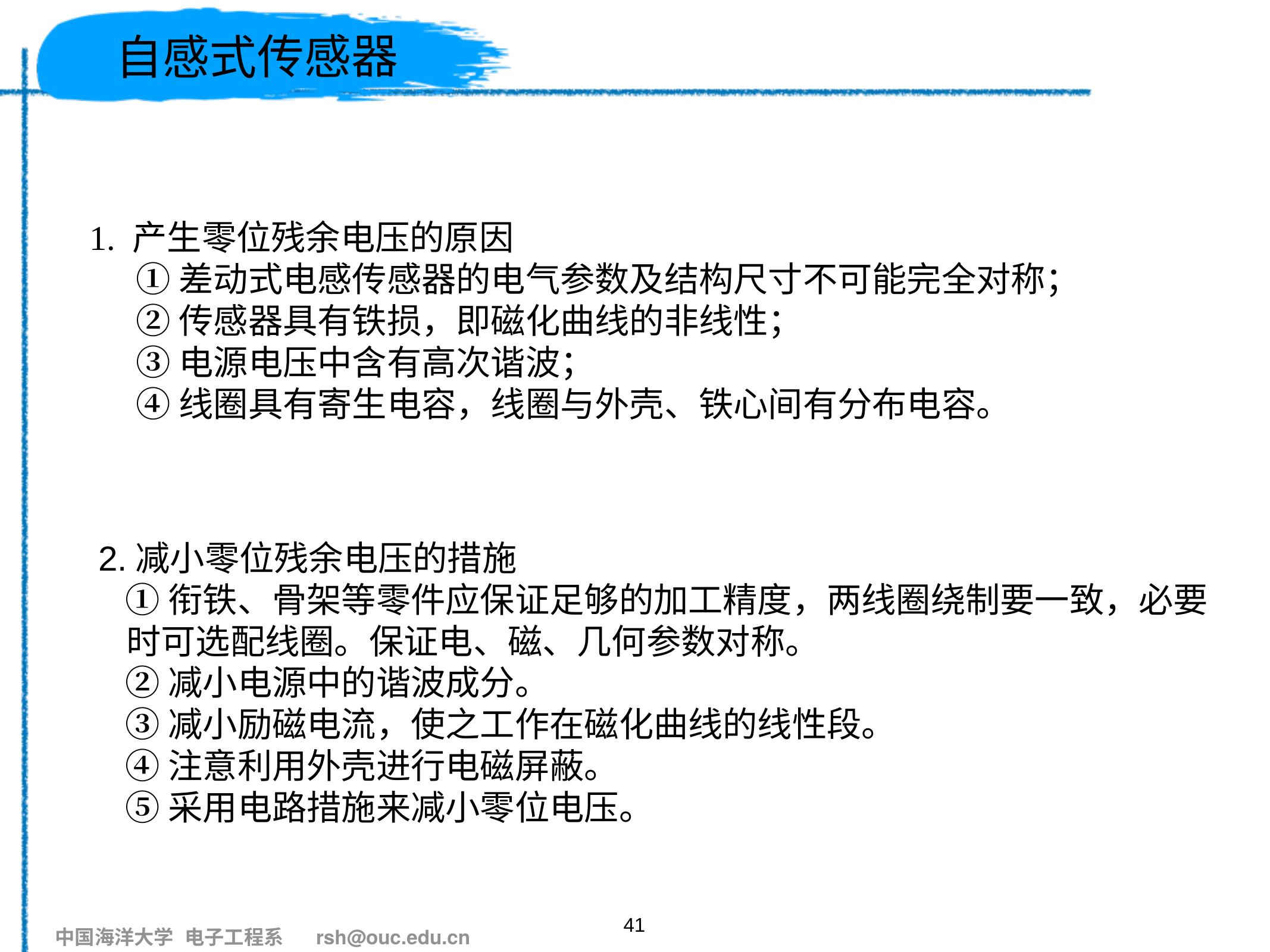

# 自感式传感器
1. 产生零位残余电压的原因
      ①差动式电感传感器的电气参数及结构尺寸不可能完全对称；
      ②传感器具有铁损，即磁化曲线的非线性；
      ③电源电压中含有高次谐波；
      ④线圈具有寄生电容，线圈与外壳、铁心间有分布电容。
  2.减小零位残余电压的措施
      ①衔铁、骨架等零件应保证足够的加工精度，两线圈绕制要一致，必要时可选配线圈。保证电、磁、几何参数对称。
      ②减小电源中的谐波成分。
      ③减小励磁电流，使之工作在磁化曲线的线性段。
      ④注意利用外壳进行电磁屏蔽。
      ⑤采用电路措施来减小零位电压。
41